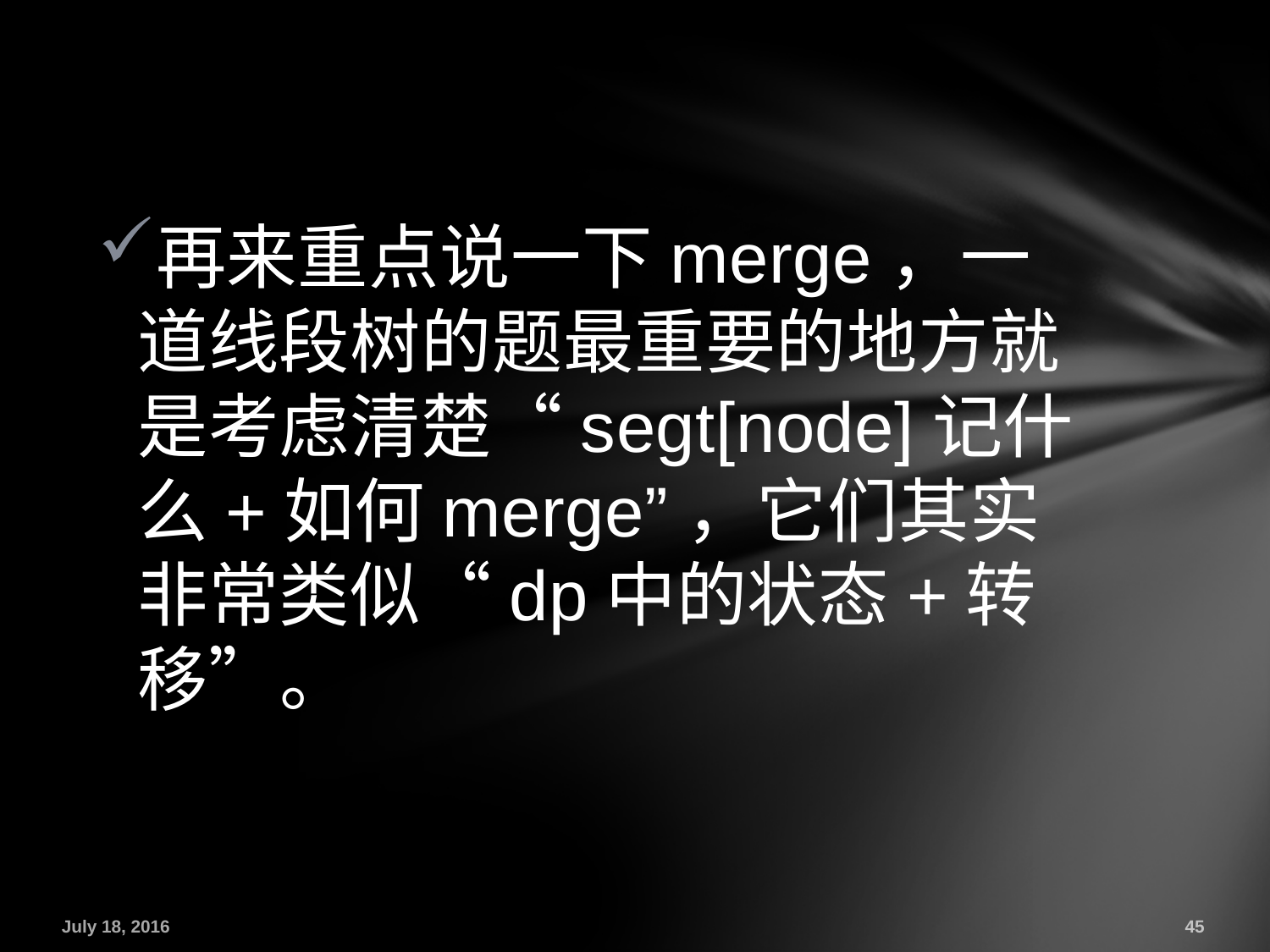

再来重点说一下merge，一道线段树的题最重要的地方就是考虑清楚“segt[node]记什么+如何merge”，它们其实非常类似“dp中的状态+转移”。

July 18, 2016

45